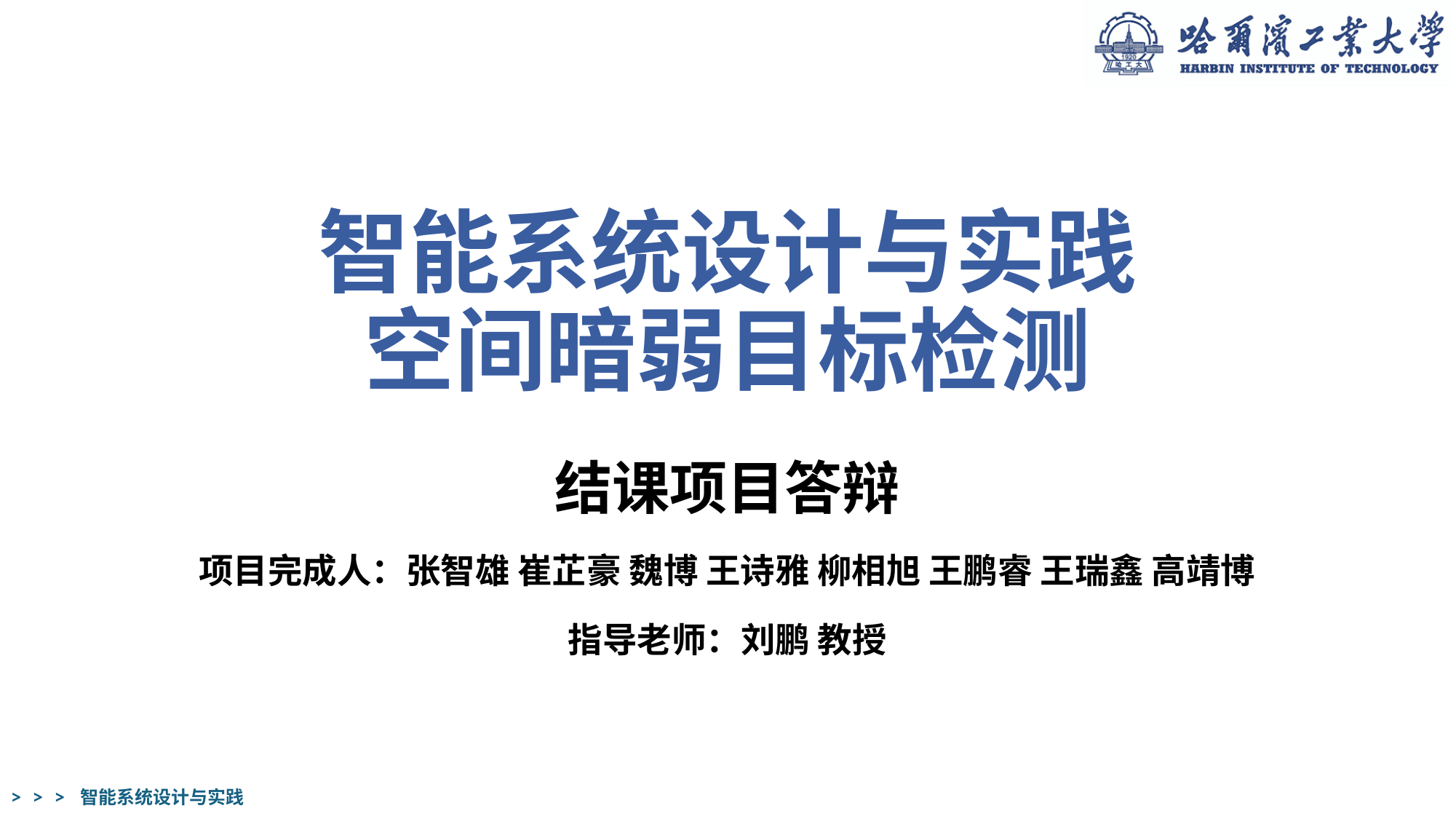

# 智能系统设计与实践 空间暗弱目标检测
结课项目答辩
项目完成人：张智雄 崔芷豪 魏博 王诗雅 柳相旭 王鹏睿 王瑞鑫 高靖博
指导老师：刘鹏 教授